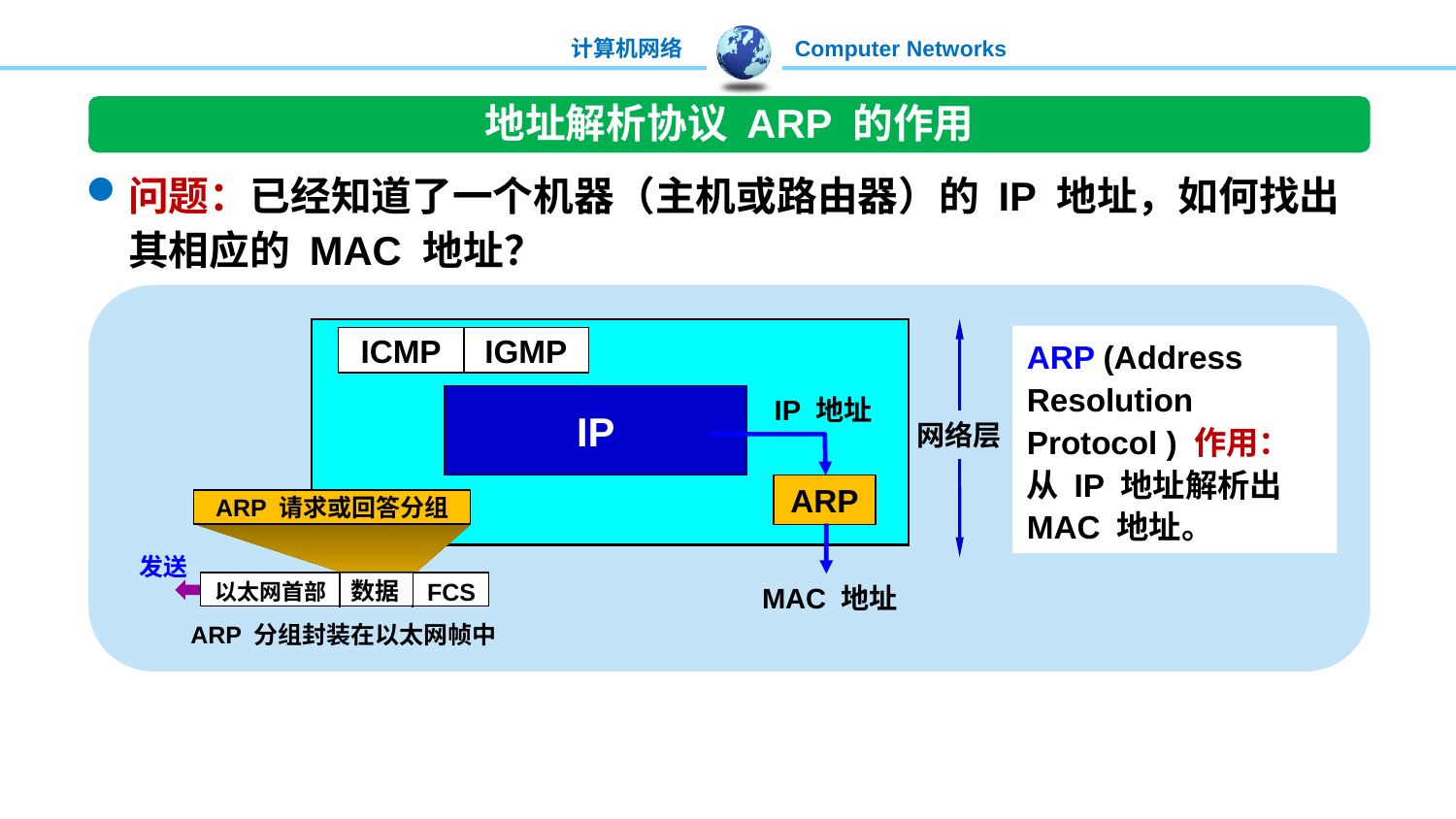

地址解析协议 ARP 的作用

问题：已经知道了一个机器（主机或路由器）的 IP 地址，如何找出其相应的 MAC 地址？

ARP

ICMP
IGMP
IP
网络层
ARP
ARP (Address Resolution Protocol ) 作用：
从 IP 地址解析出 MAC 地址。
IP 地址

MAC 地址
ARP 请求或回答分组

发送
数据
FCS
以太网首部

ARP 分组封装在以太网帧中